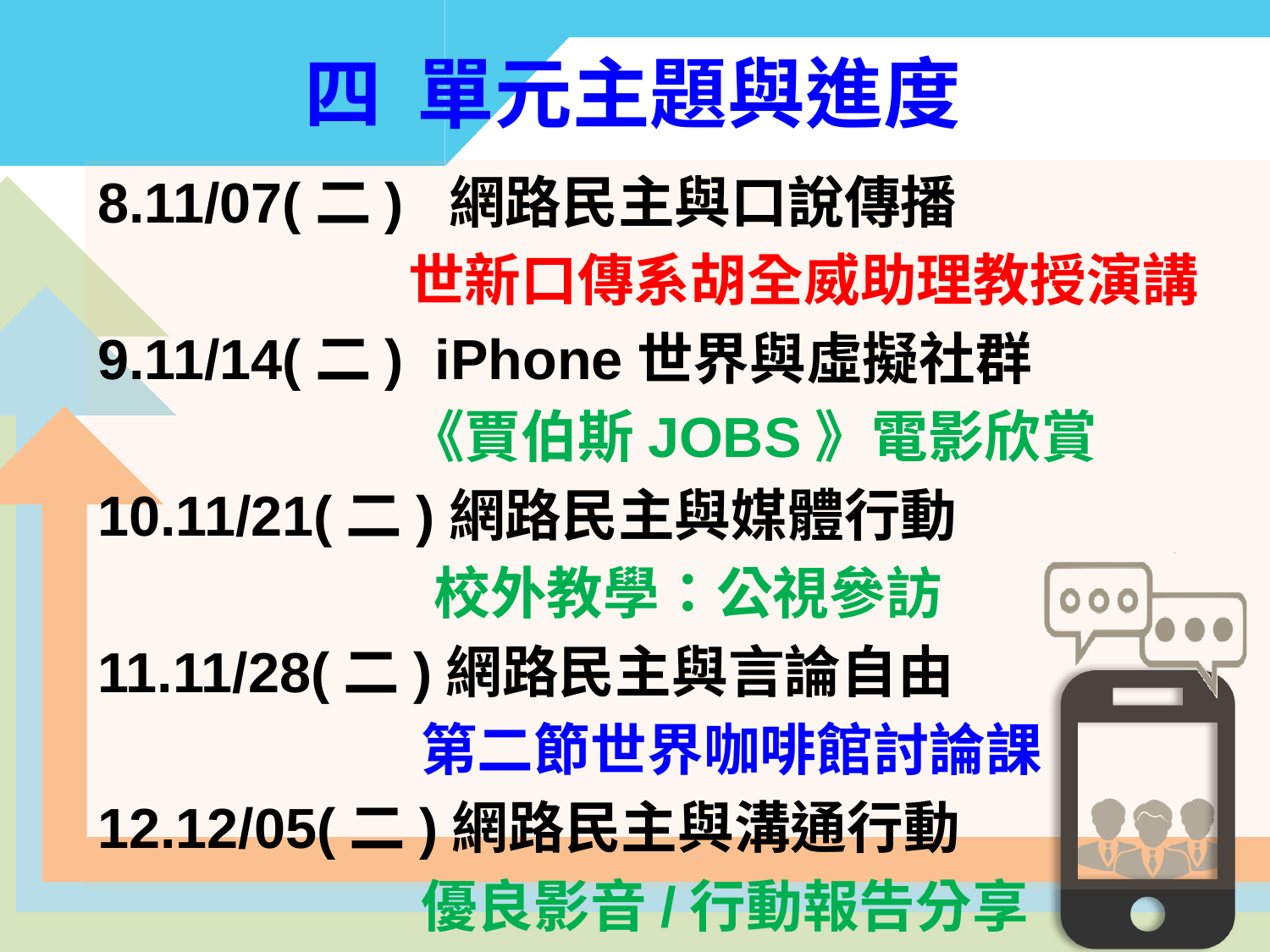

四  單元主題與進度
8.11/07(二)  網路民主與口說傳播
                       世新口傳系胡全威助理教授演講
9.11/14(二)  iPhone世界與虛擬社群
                       《賈伯斯JOBS》電影欣賞
10.11/21(二)網路民主與媒體行動
                         校外教學：公視參訪
11.11/28(二)網路民主與言論自由
                        第二節世界咖啡館討論課
12.12/05(二)網路民主與溝通行動
                        優良影音/行動報告分享